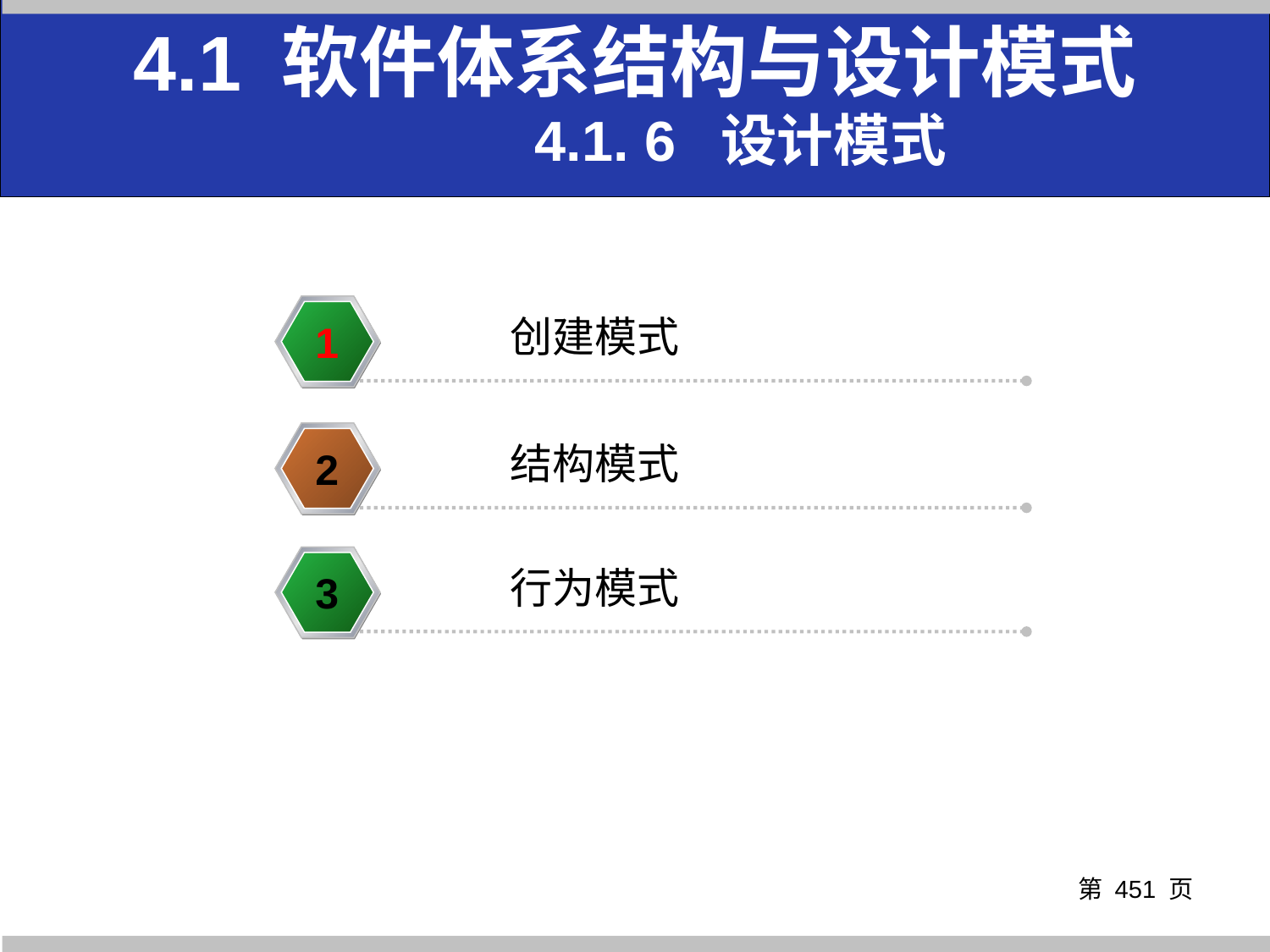

4.1 软件体系结构与设计模式
           4.1. 6  设计模式

创建模式
1

结构模式
2

行为模式
3

第 451 页